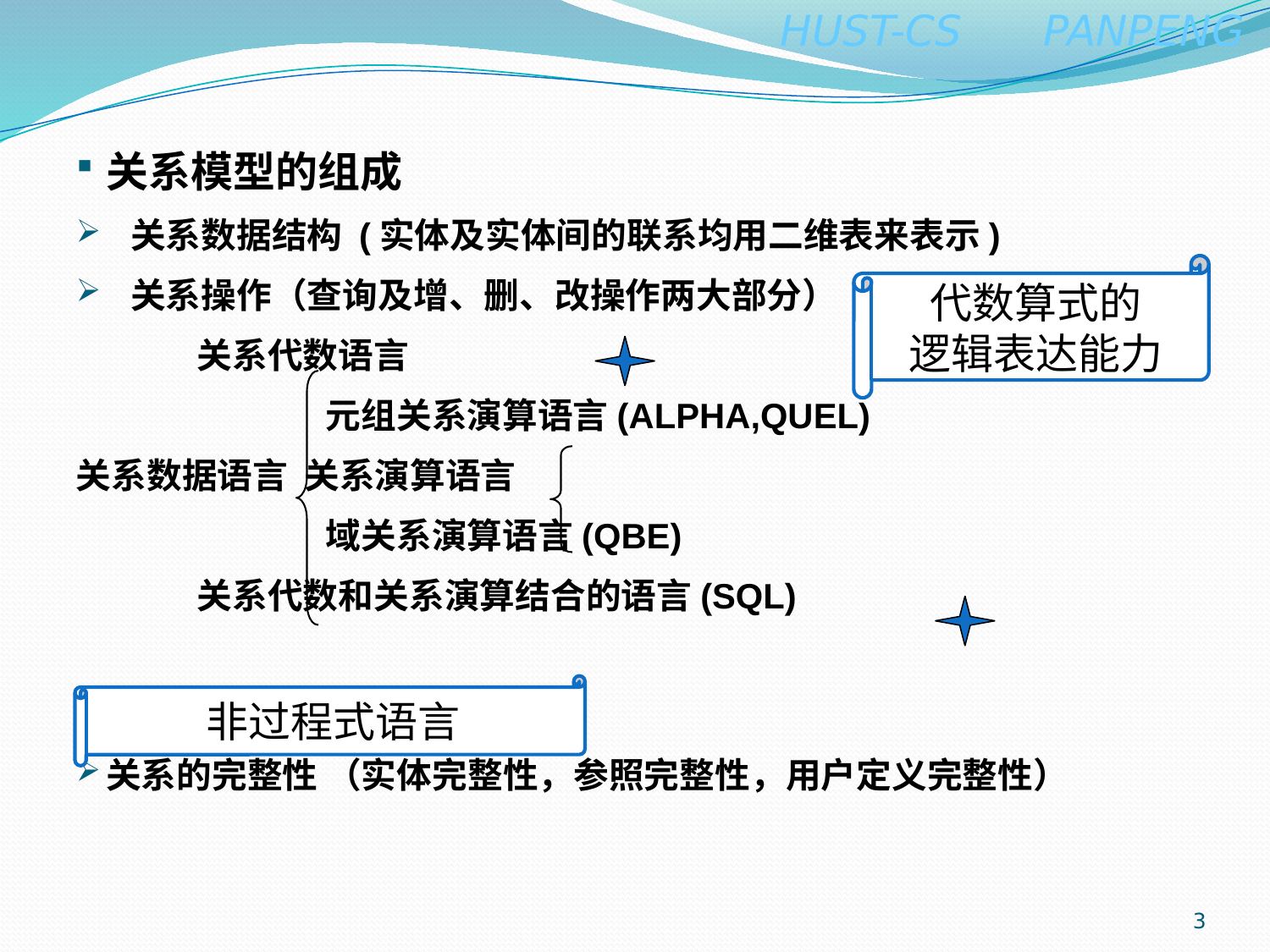

关系模型的组成
  关系数据结构 (实体及实体间的联系均用二维表来表示)
  关系操作（查询及增、删、改操作两大部分）
              关系代数语言
                              元组关系演算语言(ALPHA,QUEL)
关系数据语言  关系演算语言
                              域关系演算语言(QBE)
              关系代数和关系演算结合的语言(SQL)

关系的完整性 （实体完整性，参照完整性，用户定义完整性）
代数算式的
逻辑表达能力

非过程式语言
3